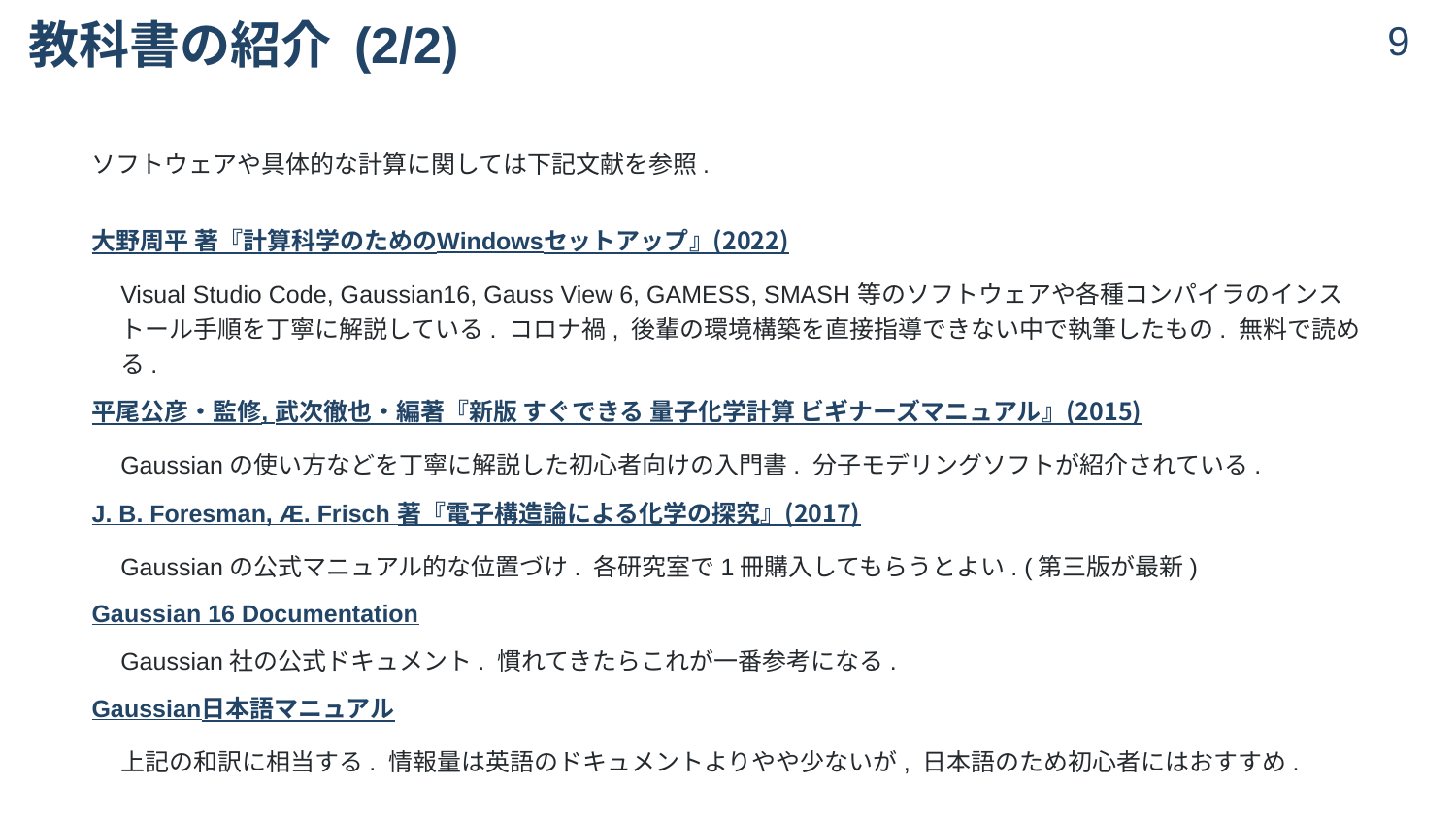

# 教科書の紹介 (2/2)
9
ソフトウェアや具体的な計算に関しては下記文献を参照.
大野周平 著『計算科学のためのWindowsセットアップ』(2022)
Visual Studio Code, Gaussian16, Gauss View 6, GAMESS, SMASH等のソフトウェアや各種コンパイラのインストール手順を丁寧に解説している. コロナ禍, 後輩の環境構築を直接指導できない中で執筆したもの. 無料で読める.
平尾公彦・監修, 武次徹也・編著『新版 すぐできる 量子化学計算 ビギナーズマニュアル』(2015)
Gaussianの使い方などを丁寧に解説した初心者向けの入門書. 分子モデリングソフトが紹介されている.
J. B. Foresman, Æ. Frisch 著『電子構造論による化学の探究』(2017)
Gaussianの公式マニュアル的な位置づけ. 各研究室で1冊購入してもらうとよい. (第三版が最新)
Gaussian 16 Documentation
Gaussian社の公式ドキュメント. 慣れてきたらこれが一番参考になる.
Gaussian日本語マニュアル
上記の和訳に相当する. 情報量は英語のドキュメントよりやや少ないが, 日本語のため初心者にはおすすめ.